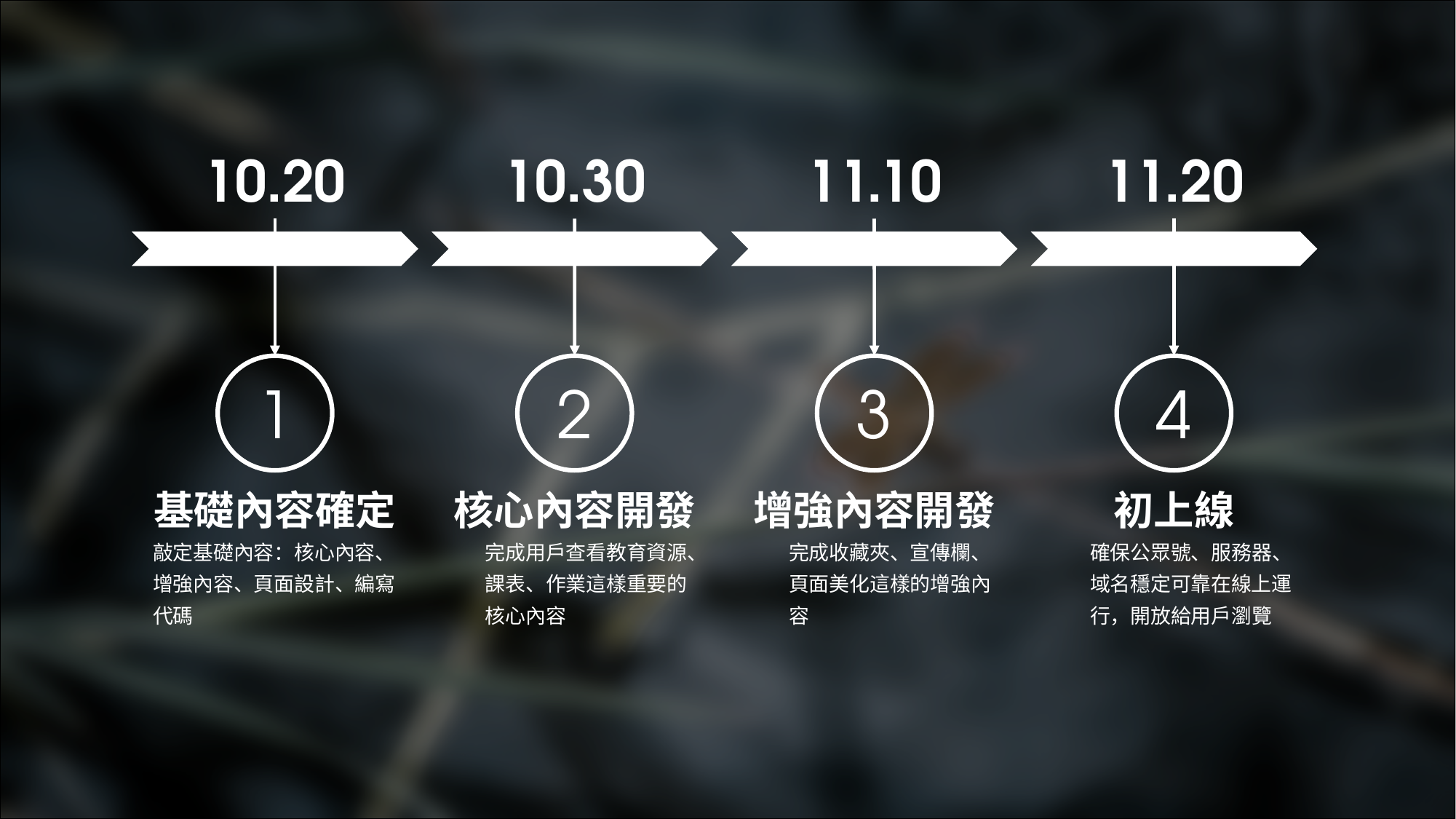

10.20

1
10.30

2
11.10

3
11.20

4
基礎內容確定
核心內容開發
增強內容開發
初上線
完成用戶查看教育資源、課表、作業這樣重要的核心內容
完成收藏夾、宣傳欄、頁面美化這樣的增強內容
確保公眾號、服務器、域名穩定可靠在線上運行，開放給用戶瀏覽
敲定基礎內容：核心內容、增強內容、頁面設計、編寫代碼